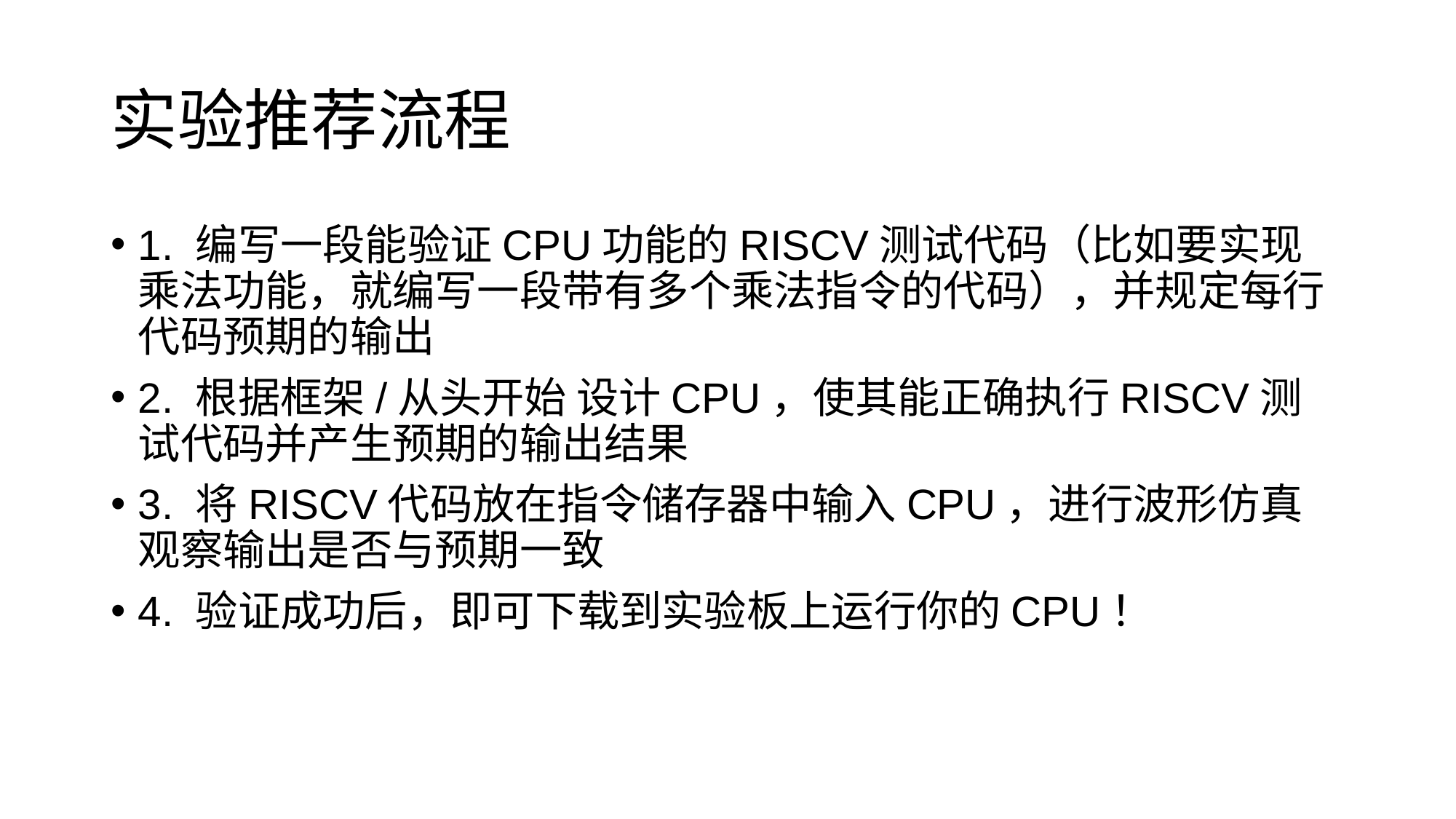

# 实验推荐流程
1. 编写一段能验证CPU功能的RISCV测试代码（比如要实现乘法功能，就编写一段带有多个乘法指令的代码），并规定每行代码预期的输出
2. 根据框架/从头开始 设计CPU，使其能正确执行RISCV测试代码并产生预期的输出结果
3. 将RISCV代码放在指令储存器中输入CPU，进行波形仿真观察输出是否与预期一致
4. 验证成功后，即可下载到实验板上运行你的CPU！